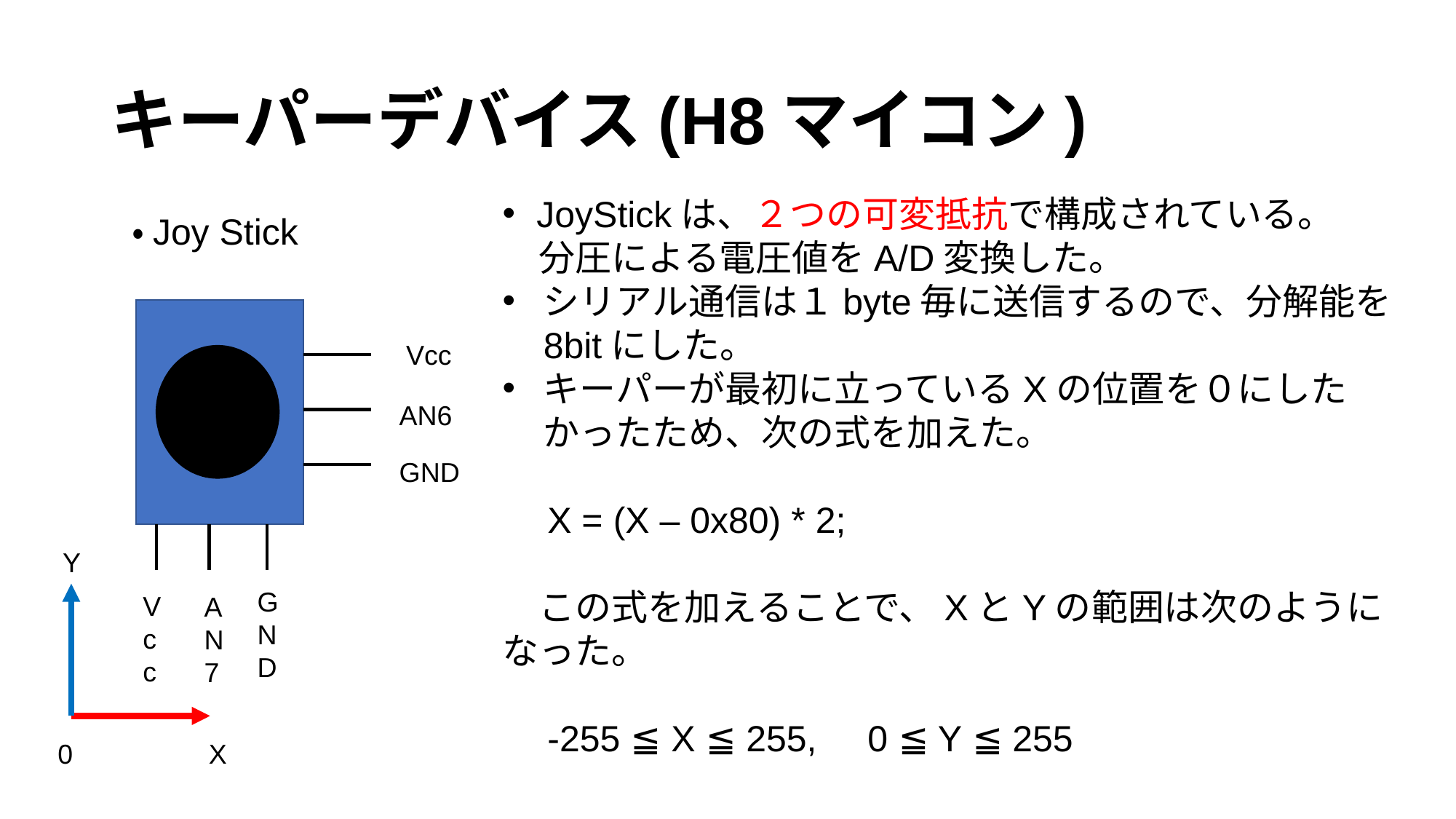

# キーパーデバイス(H8マイコン)
JoyStickは、２つの可変抵抗で構成されている。
　分圧による電圧値をA/D変換した。
シリアル通信は１byte毎に送信するので、分解能を8bitにした。
キーパーが最初に立っているXの位置を０にしたかったため、次の式を加えた。

　X = (X – 0x80) * 2;

　この式を加えることで、XとYの範囲は次のようになった。

　-255 ≦ X ≦ 255,     0 ≦ Y ≦ 255
・Joy Stick

Vcc

AN6
GND
Y
0
GND
Vcc
AN7
X